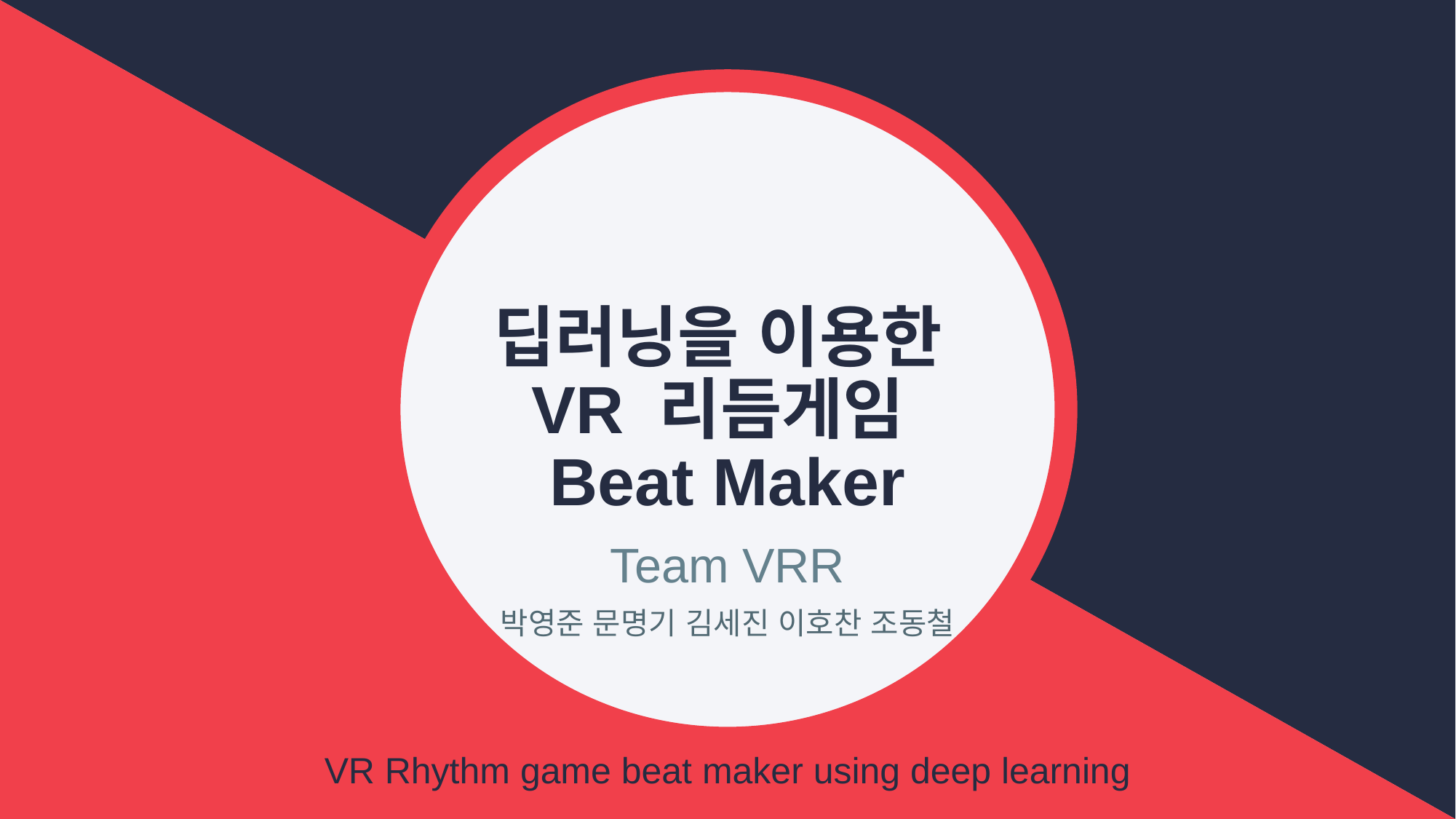

# 딥러닝을 이용한 VR 리듬게임 Beat Maker
Team VRR
박영준 문명기 김세진 이호찬 조동철
VR Rhythm game beat maker using deep learning